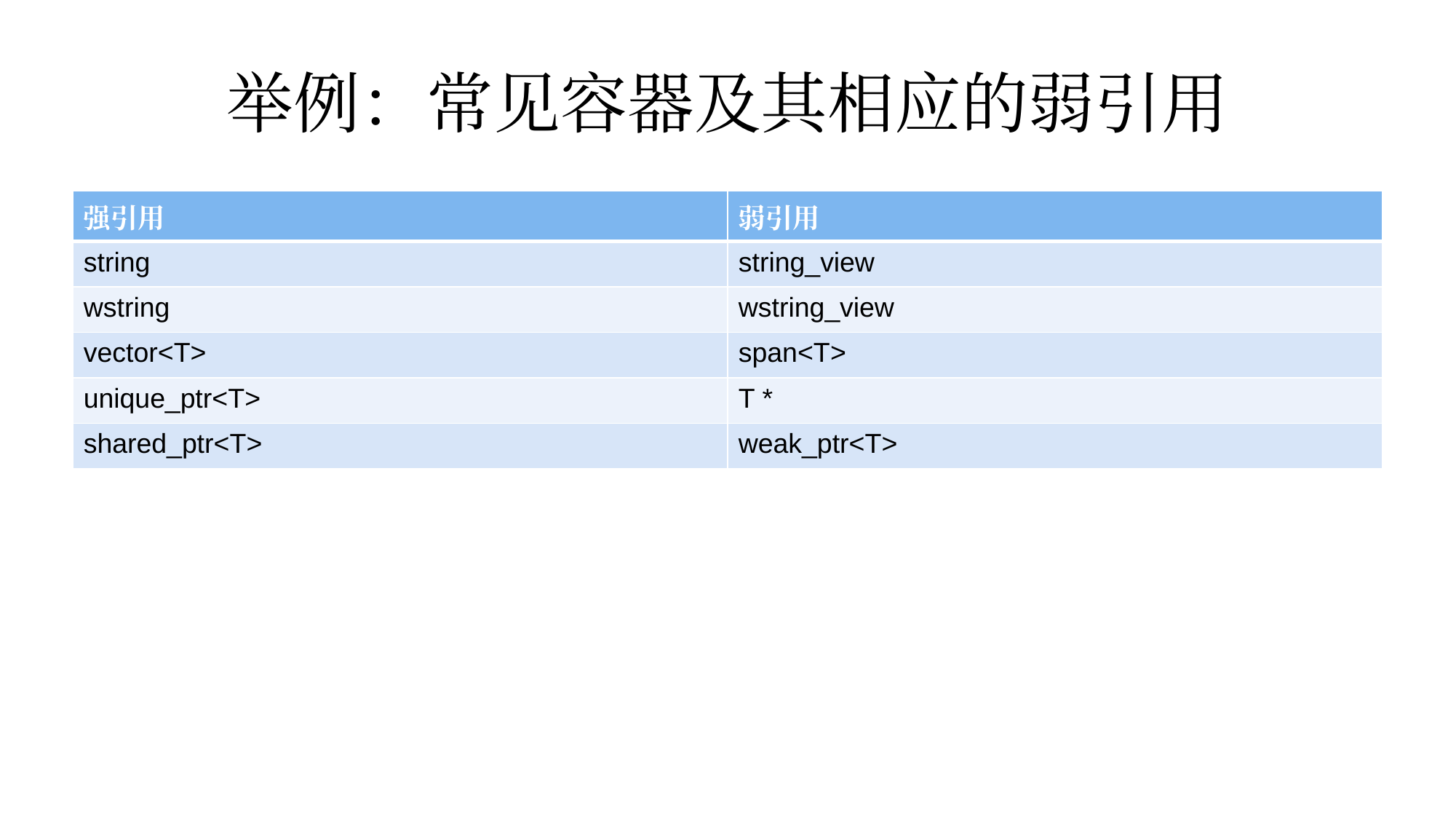

# 举例：常见容器及其相应的弱引用
| 强引用 | 弱引用 |
| --- | --- |
| string | string\_view |
| wstring | wstring\_view |
| vector<T> | span<T> |
| unique\_ptr<T> | T \* |
| shared\_ptr<T> | weak\_ptr<T> |